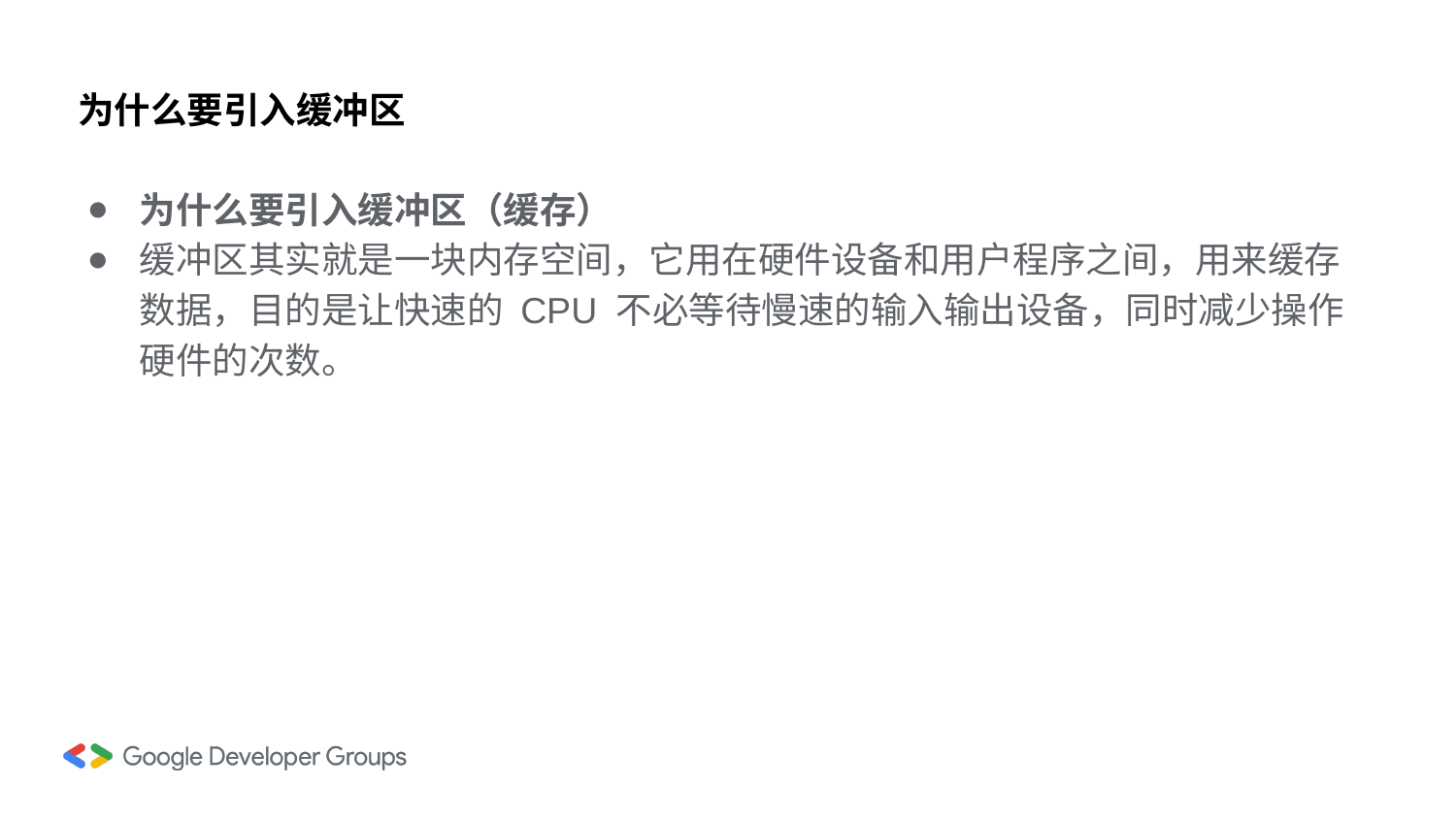

# 为什么要引入缓冲区
为什么要引入缓冲区（缓存）
缓冲区其实就是一块内存空间，它用在硬件设备和用户程序之间，用来缓存数据，目的是让快速的 CPU 不必等待慢速的输入输出设备，同时减少操作硬件的次数。